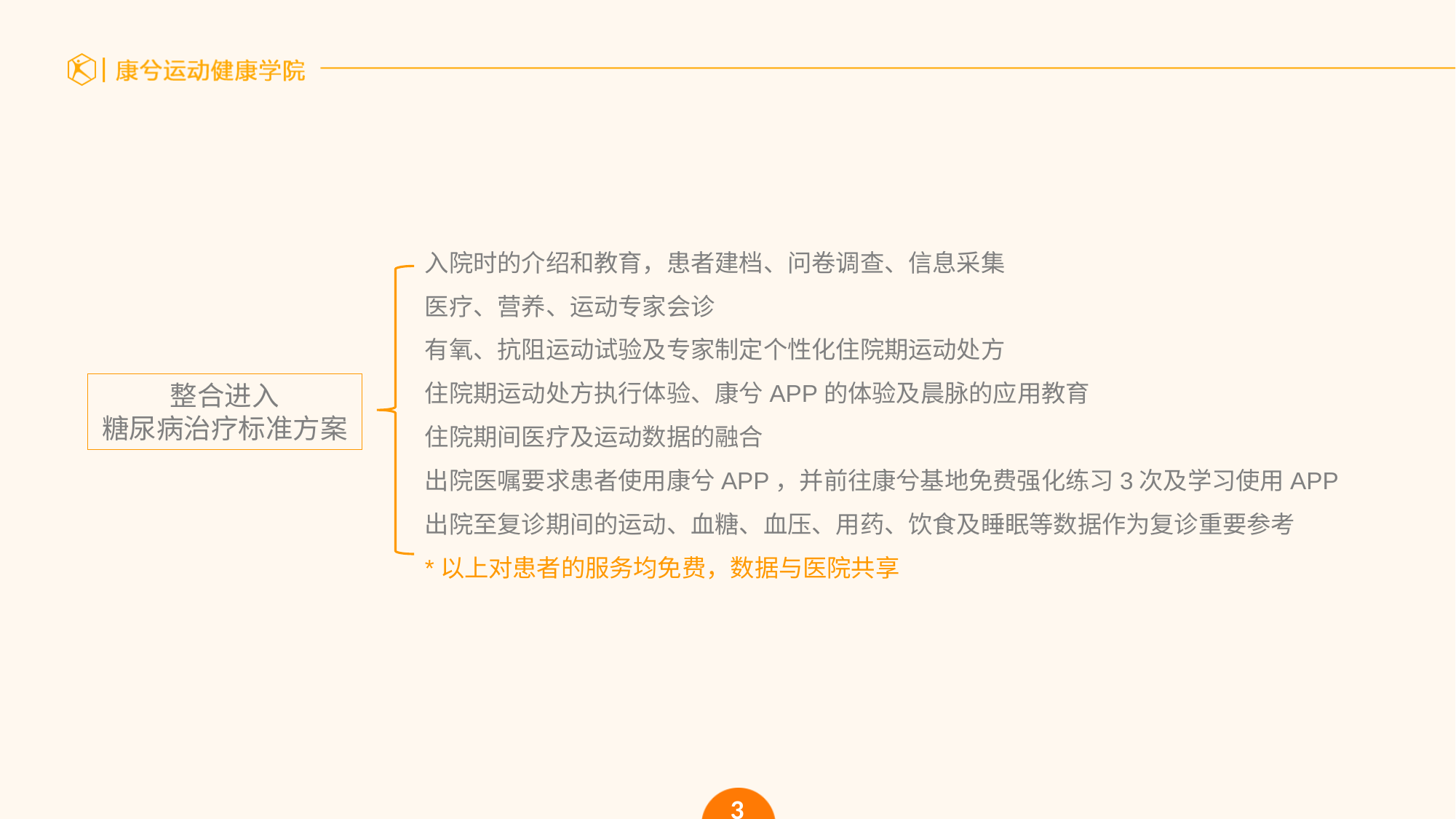

入院时的介绍和教育，患者建档、问卷调查、信息采集
医疗、营养、运动专家会诊
有氧、抗阻运动试验及专家制定个性化住院期运动处方
住院期运动处方执行体验、康兮APP的体验及晨脉的应用教育
住院期间医疗及运动数据的融合
出院医嘱要求患者使用康兮APP，并前往康兮基地免费强化练习3次及学习使用APP
出院至复诊期间的运动、血糖、血压、用药、饮食及睡眠等数据作为复诊重要参考
*以上对患者的服务均免费，数据与医院共享

整合进入
糖尿病治疗标准方案
3